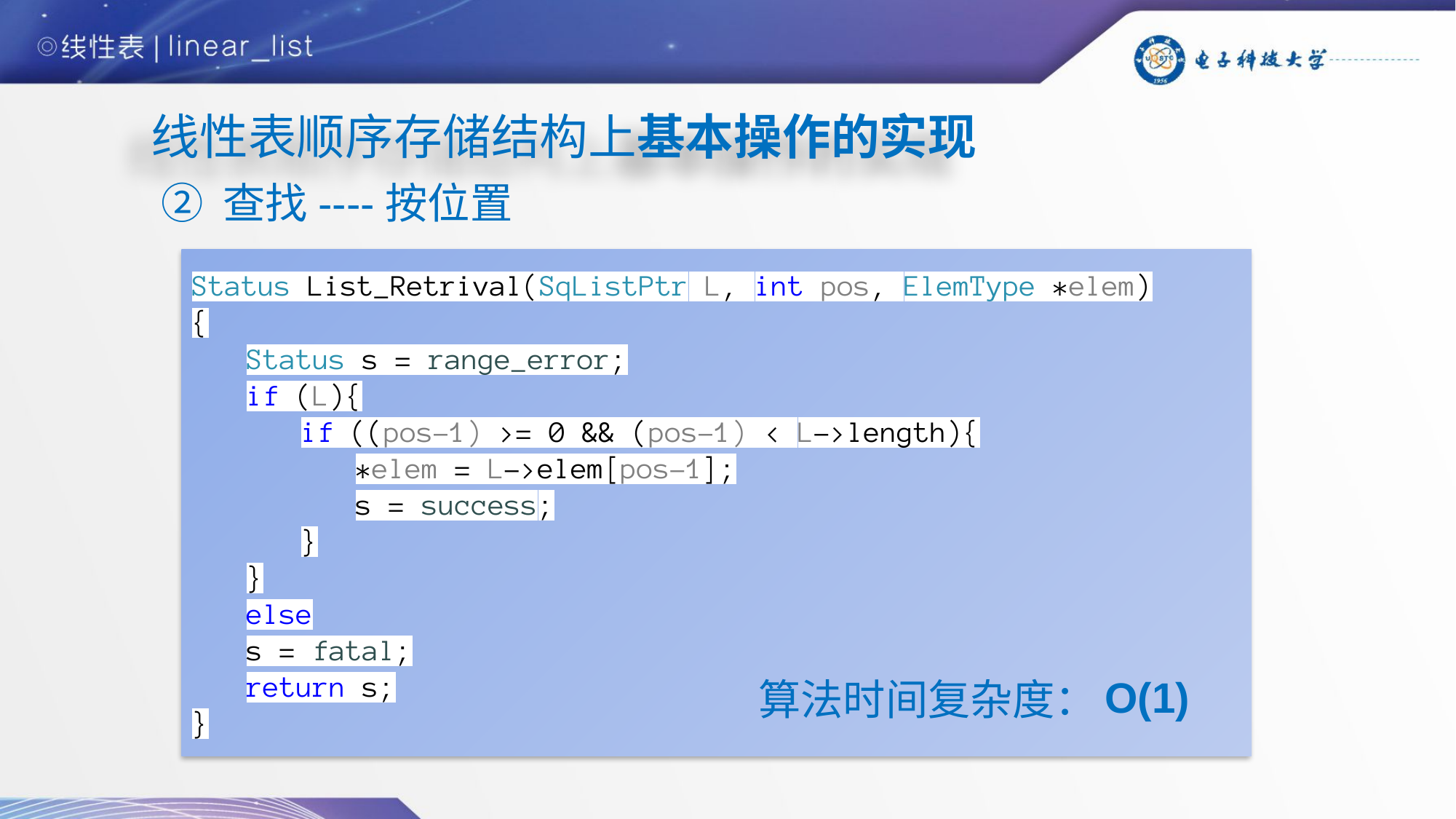

线性表顺序存储结构上基本操作的实现
② 查找----按位置

Status List_Retrival(SqListPtr L, int pos, ElemType *elem)
{
Status s = range_error;
if (L){
if ((pos-1) >= 0 && (pos-1) < L->length){
*elem = L->elem[pos-1];
s = success;
}
}
else
s = fatal;
return s;
}
O(1)
算法时间复杂度：